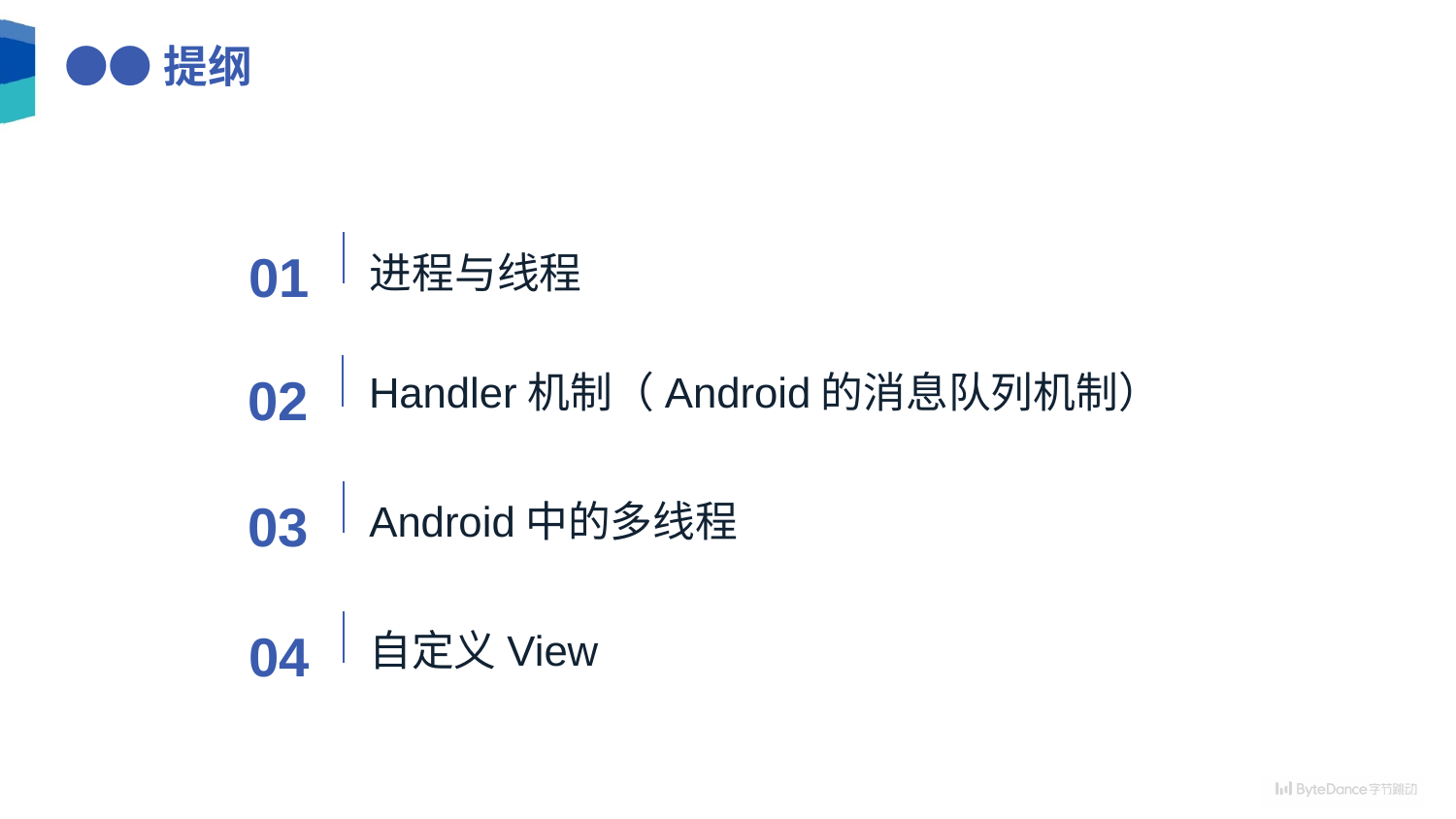

# ●●提纲
01
进程与线程

02
Handler机制（Android的消息队列机制）

03
Android中的多线程

04
自定义View